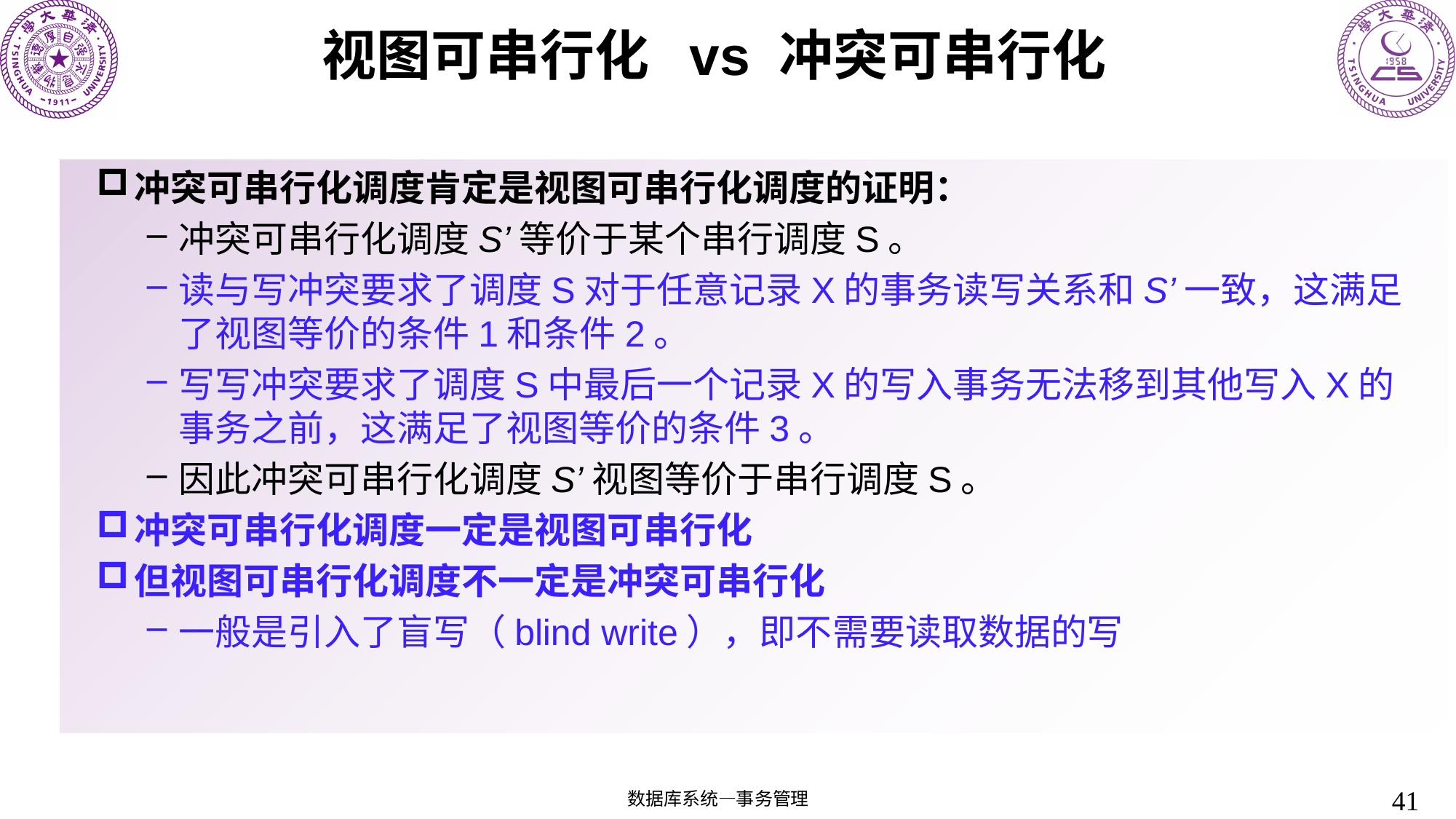

# 视图可串行化 vs 冲突可串行化

冲突可串行化调度肯定是视图可串行化调度的证明：
冲突可串行化调度S’等价于某个串行调度S。
读与写冲突要求了调度S对于任意记录X的事务读写关系和S’一致，这满足了视图等价的条件1和条件2。
写写冲突要求了调度S中最后一个记录X的写入事务无法移到其他写入X的事务之前，这满足了视图等价的条件3。
因此冲突可串行化调度S’视图等价于串行调度S。
冲突可串行化调度一定是视图可串行化
但视图可串行化调度不一定是冲突可串行化
一般是引入了盲写（blind write），即不需要读取数据的写

41
数据库系统—事务管理